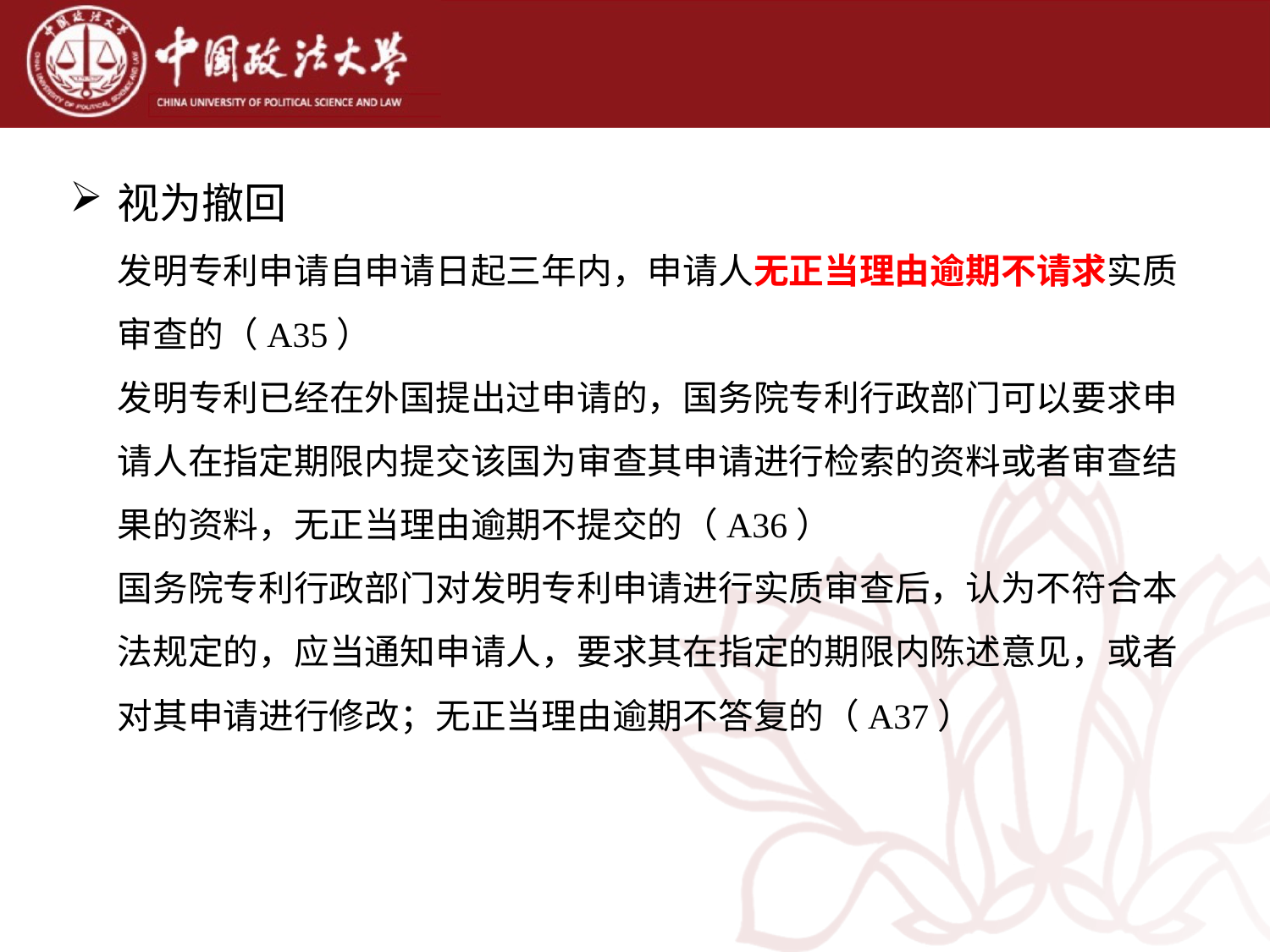

# 视为撤回 发明专利申请自申请日起三年内，申请人无正当理由逾期不请求实质审查的（A35） 发明专利已经在外国提出过申请的，国务院专利行政部门可以要求申请人在指定期限内提交该国为审查其申请进行检索的资料或者审查结果的资料，无正当理由逾期不提交的（A36） 国务院专利行政部门对发明专利申请进行实质审查后，认为不符合本法规定的，应当通知申请人，要求其在指定的期限内陈述意见，或者对其申请进行修改；无正当理由逾期不答复的（A37）